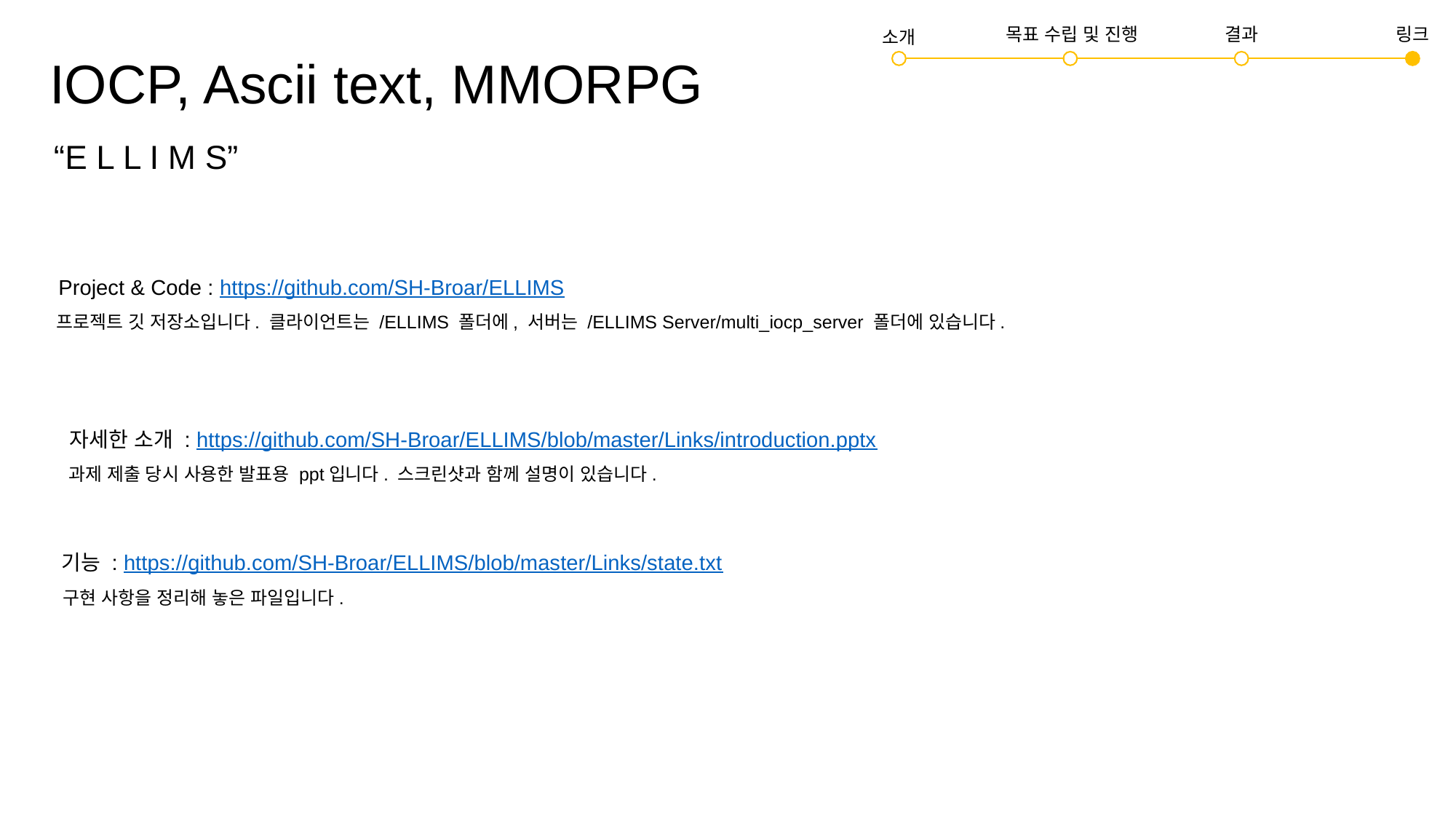

# IOCP, Ascii text, MMORPG
링크
결과
목표 수립 및 진행
소개

“E L L I M S”
Project & Code : https://github.com/SH-Broar/ELLIMS
프로젝트 깃 저장소입니다. 클라이언트는 /ELLIMS 폴더에, 서버는 /ELLIMS Server/multi_iocp_server 폴더에 있습니다.
자세한 소개 : https://github.com/SH-Broar/ELLIMS/blob/master/Links/introduction.pptx
과제 제출 당시 사용한 발표용 ppt입니다. 스크린샷과 함께 설명이 있습니다.
기능 : https://github.com/SH-Broar/ELLIMS/blob/master/Links/state.txt
구현 사항을 정리해 놓은 파일입니다.